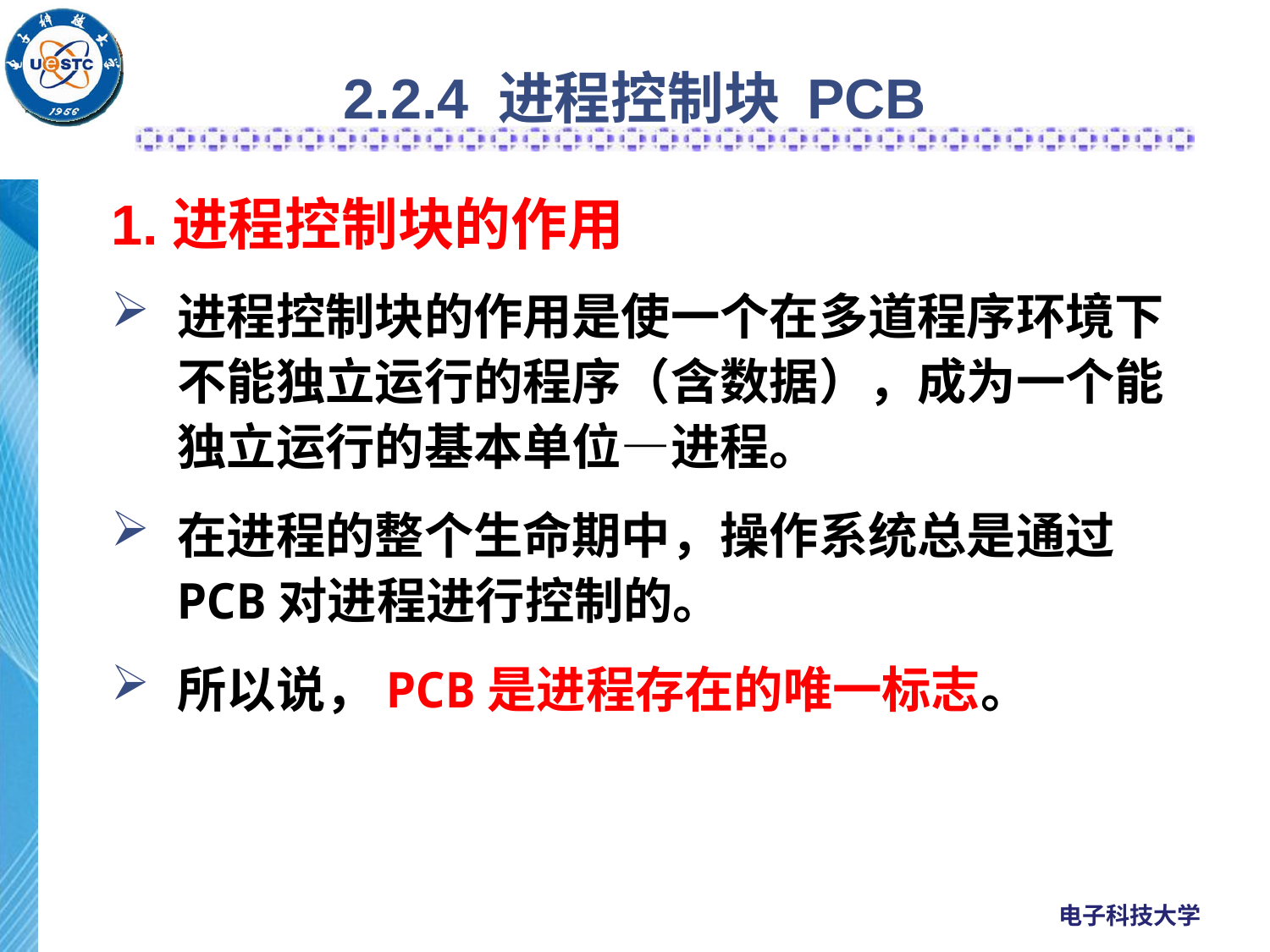

# 2.2.4 进程控制块 PCB
1.进程控制块的作用
进程控制块的作用是使一个在多道程序环境下不能独立运行的程序（含数据），成为一个能独立运行的基本单位—进程。
在进程的整个生命期中，操作系统总是通过PCB对进程进行控制的。
所以说，PCB是进程存在的唯一标志。